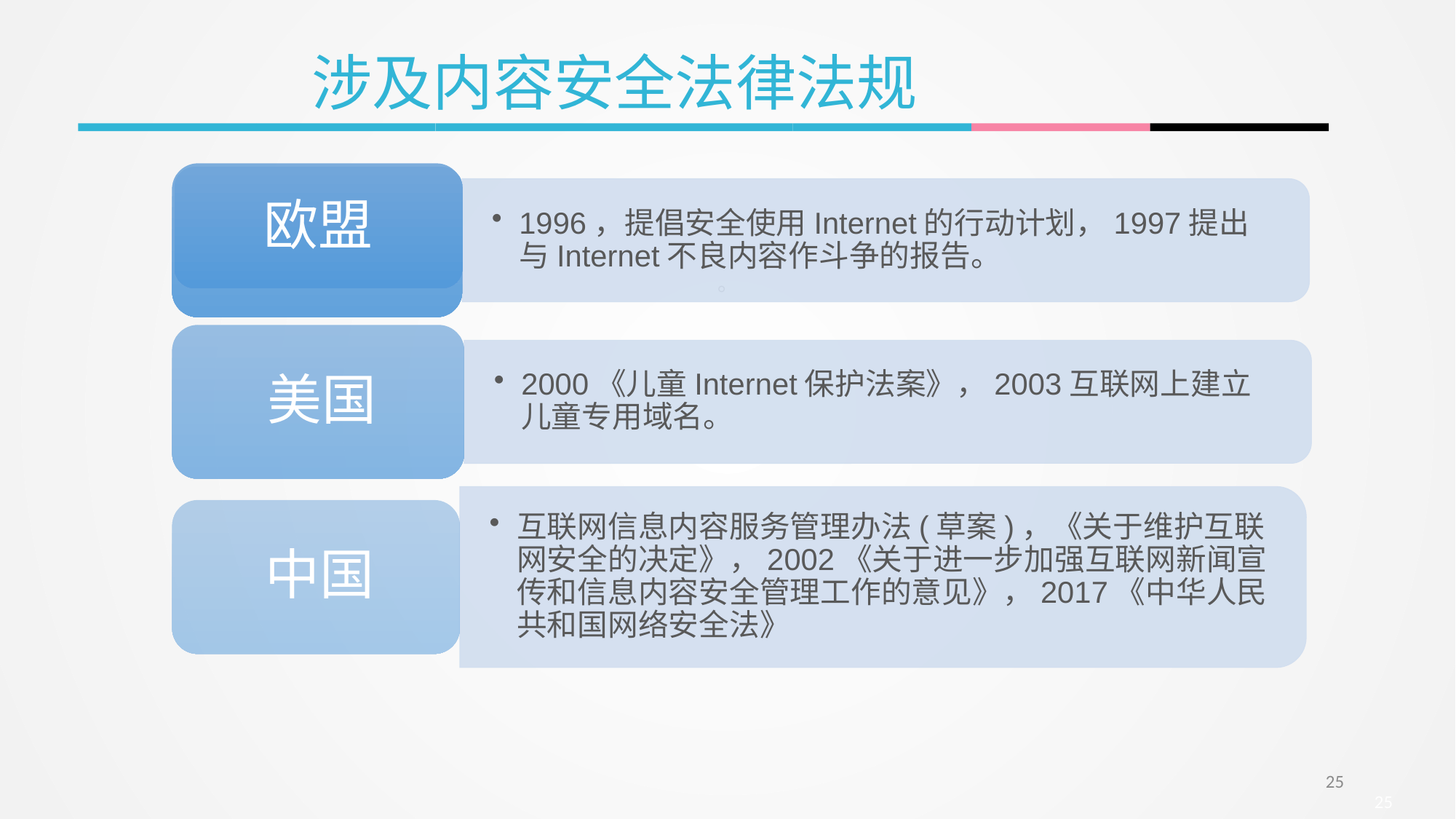

涉及内容安全法律法规

1996，提倡安全使用Internet的行动计划，1997提出与Internet不良内容作斗争的报告。

2000《儿童Internet保护法案》，2003互联网上建立儿童专用域名。
美国
互联网信息内容服务管理办法(草案)，《关于维护互联网安全的决定》，2002《关于进一步加强互联网新闻宣传和信息内容安全管理工作的意见》，2017《中华人民共和国网络安全法》
中国

欧盟
。

25
25